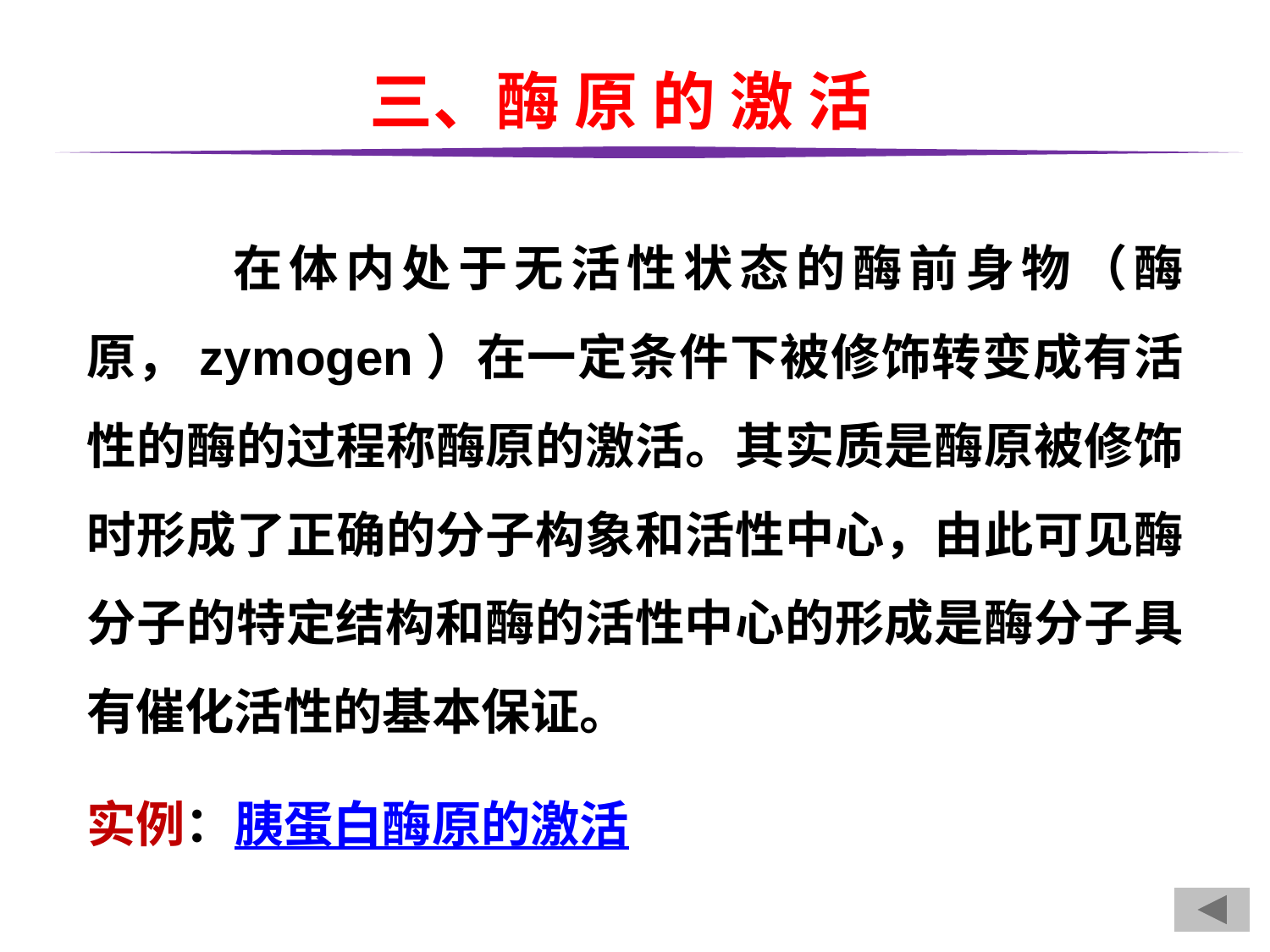

# 三、酶 原 的 激 活
       在体内处于无活性状态的酶前身物（酶原，zymogen）在一定条件下被修饰转变成有活性的酶的过程称酶原的激活。其实质是酶原被修饰时形成了正确的分子构象和活性中心，由此可见酶分子的特定结构和酶的活性中心的形成是酶分子具有催化活性的基本保证。
实例：胰蛋白酶原的激活